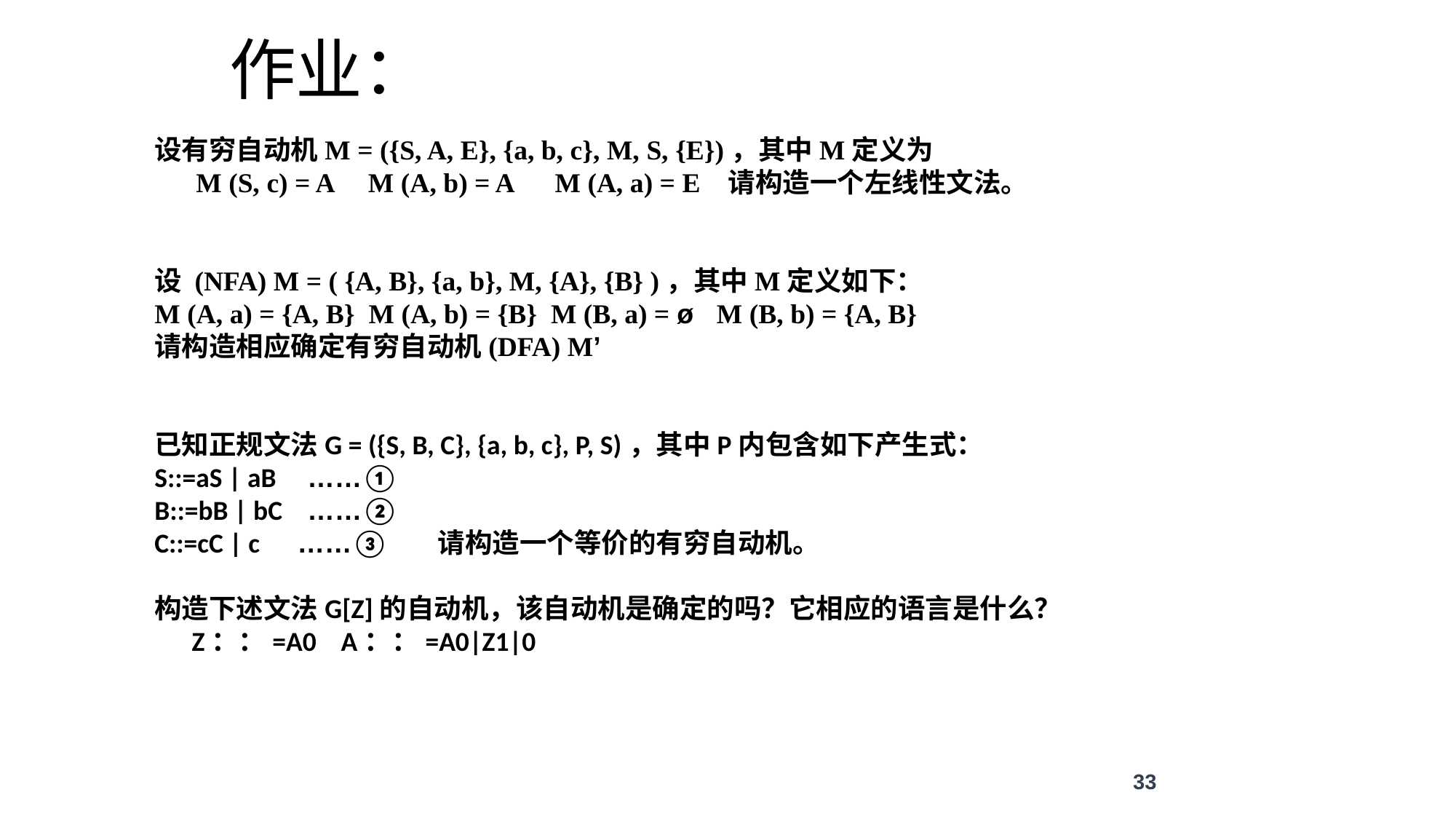

# 作业：
设有穷自动机M = ({S, A, E}, {a, b, c}, M, S, {E})，其中M定义为
      M (S, c) = A     M (A, b) = A      M (A, a) = E   请构造一个左线性文法。

设 (NFA) M = ( {A, B}, {a, b}, M, {A}, {B} )，其中M定义如下：
M (A, a) = {A, B}  M (A, b) = {B}  M (B, a) = ø   M (B, b) = {A, B}
请构造相应确定有穷自动机(DFA) M’

已知正规文法G = ({S, B, C}, {a, b, c}, P, S)，其中P内包含如下产生式：
S::=aS | aB     ……①
B::=bB | bC    ……②
C::=cC | c      ……③       请构造一个等价的有穷自动机。

构造下述文法G[Z]的自动机，该自动机是确定的吗？它相应的语言是什么？
      Z：：=A0    A：：=A0|Z1|0

33